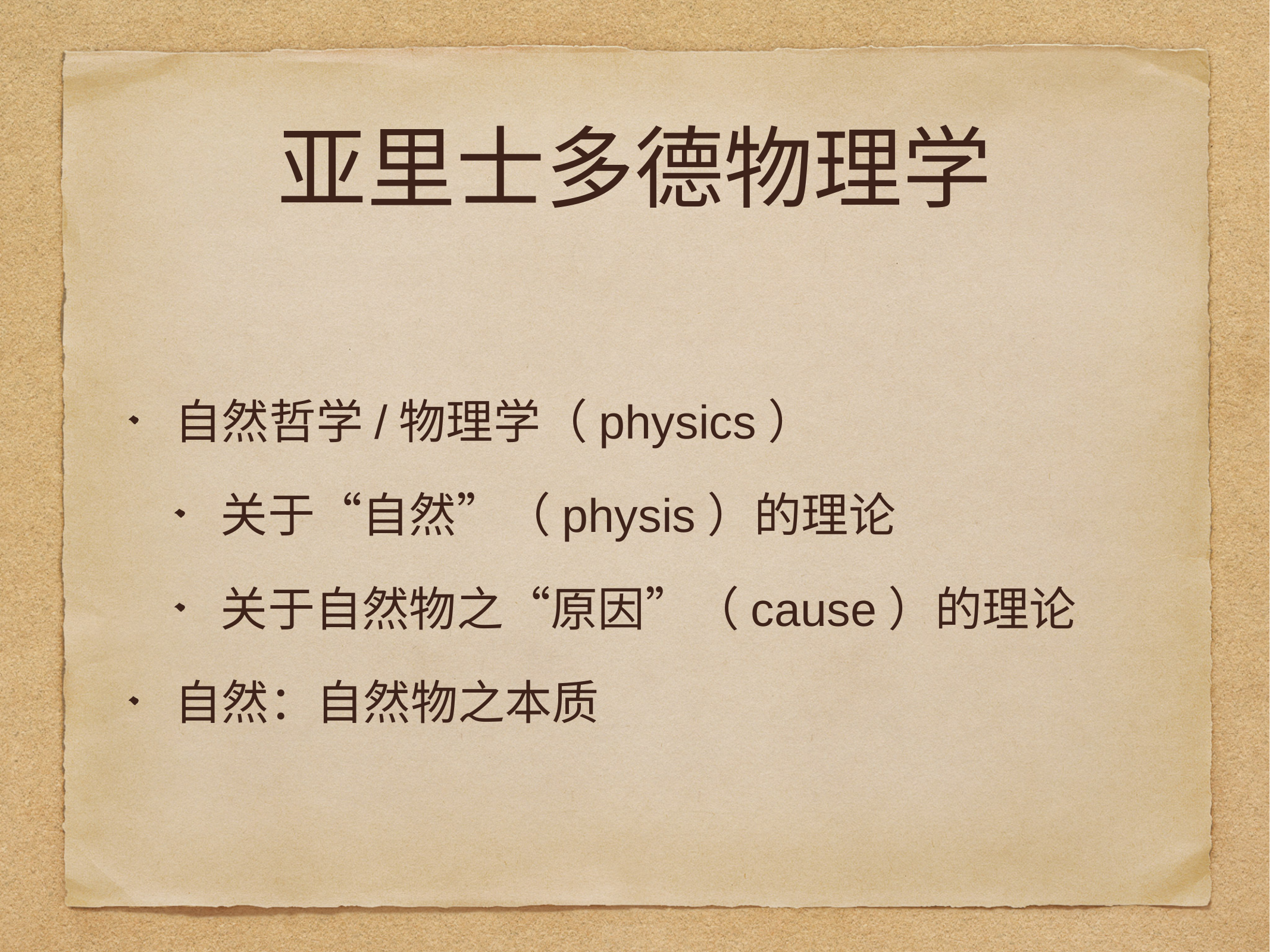

# 亚里士多德物理学
自然哲学/物理学（physics）
关于“自然”（physis）的理论
关于自然物之“原因”（cause）的理论
自然：自然物之本质